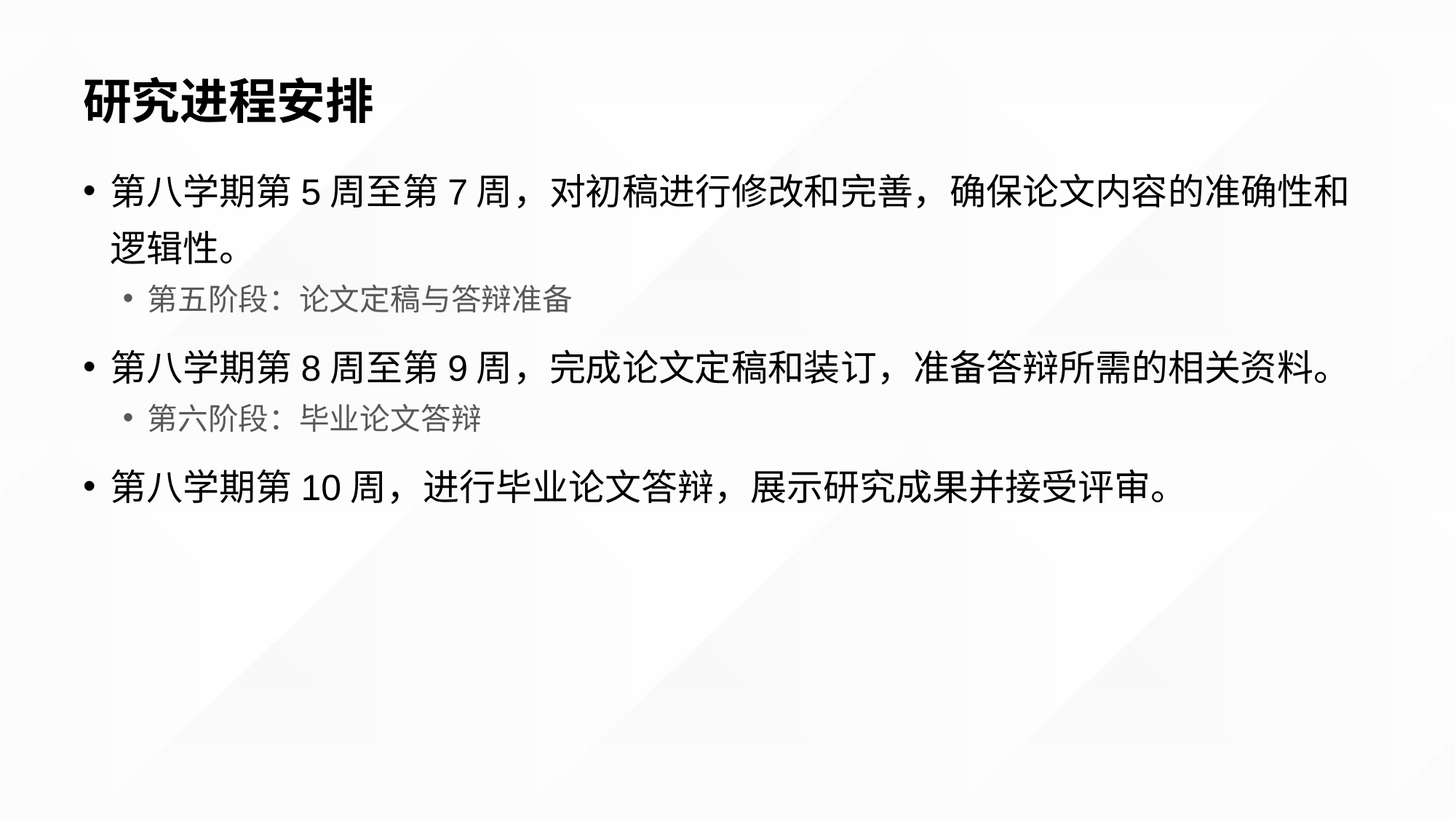

# 研究进程安排
第八学期第5周至第7周，对初稿进行修改和完善，确保论文内容的准确性和逻辑性。
第五阶段：论文定稿与答辩准备
第八学期第8周至第9周，完成论文定稿和装订，准备答辩所需的相关资料。
第六阶段：毕业论文答辩
第八学期第10周，进行毕业论文答辩，展示研究成果并接受评审。